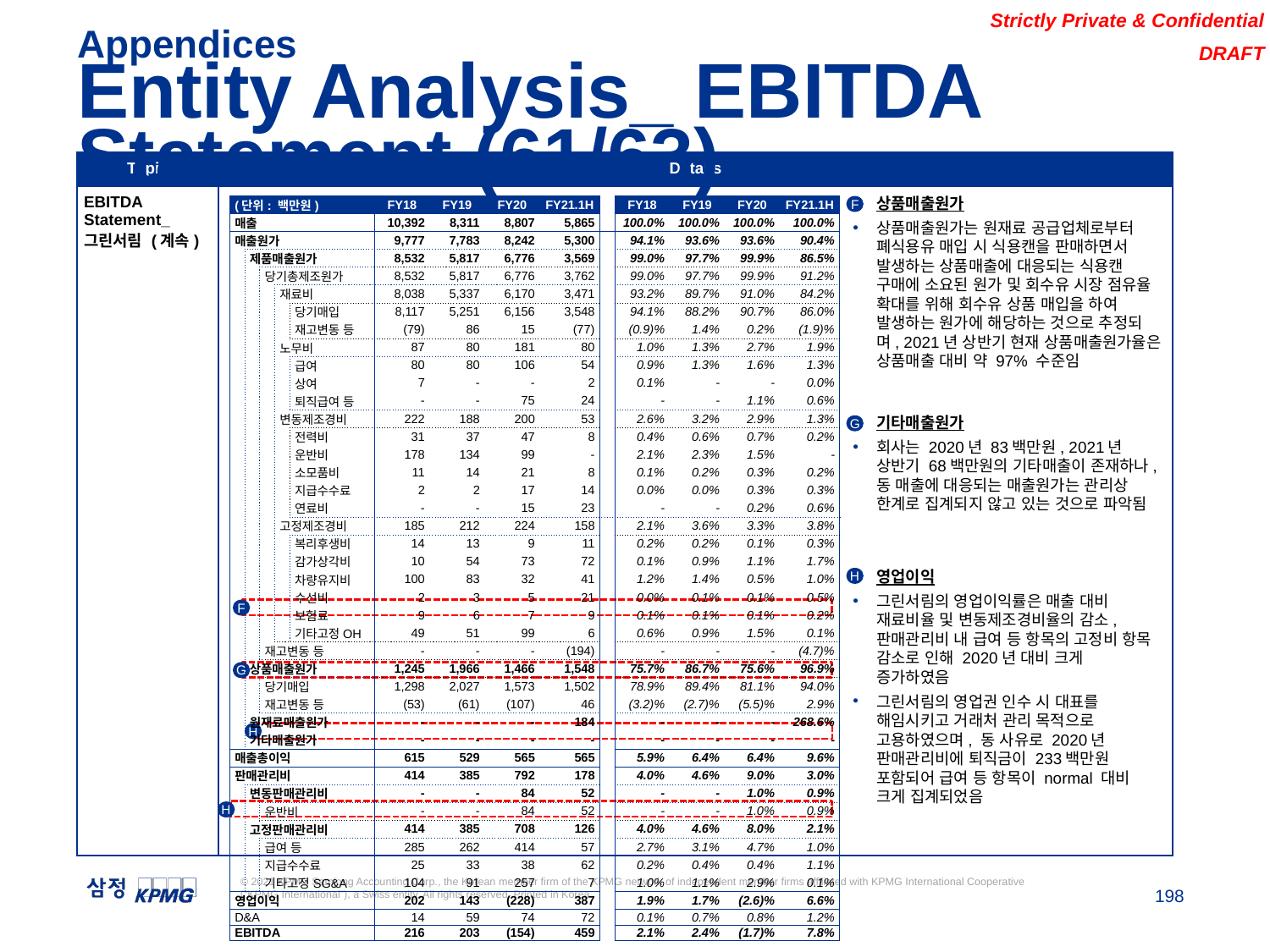

Appendices
Entity Analysis_ EBITDA Statement (61/63)
| Topic | Details |
| --- | --- |
| EBITDA Statement\_ 그린서림 (계속) |  |
상품매출원가
상품매출원가는 원재료 공급업체로부터 폐식용유 매입 시 식용캔을 판매하면서 발생하는 상품매출에 대응되는 식용캔  구매에 소요된 원가 및 회수유 시장 점유율 확대를 위해 회수유 상품 매입을 하여 발생하는 원가에 해당하는 것으로 추정되며, 2021년 상반기 현재 상품매출원가율은 상품매출 대비 약 97% 수준임
| (단위: 백만원) |  |  |  |  | FY18 | FY19 | FY20 | FY21.1H |  | FY18 | FY19 | FY20 | FY21.1H |
| --- | --- | --- | --- | --- | --- | --- | --- | --- | --- | --- | --- | --- | --- |
| 매출 |  |  |  |  | 10,392 | 8,311 | 8,807 | 5,865 |  | 100.0% | 100.0% | 100.0% | 100.0% |
| 매출원가 |  |  |  |  | 9,777 | 7,783 | 8,242 | 5,300 |  | 94.1% | 93.6% | 93.6% | 90.4% |
|  | 제품매출원가 |  |  |  | 8,532 | 5,817 | 6,776 | 3,569 |  | 99.0% | 97.7% | 99.9% | 86.5% |
|  |  | 당기총제조원가 |  |  | 8,532 | 5,817 | 6,776 | 3,762 |  | 99.0% | 97.7% | 99.9% | 91.2% |
|  |  |  | 재료비 |  | 8,038 | 5,337 | 6,170 | 3,471 |  | 93.2% | 89.7% | 91.0% | 84.2% |
|  |  |  |  | 당기매입 | 8,117 | 5,251 | 6,156 | 3,548 |  | 94.1% | 88.2% | 90.7% | 86.0% |
|  |  |  |  | 재고변동 등 | (79) | 86 | 15 | (77) |  | (0.9)% | 1.4% | 0.2% | (1.9)% |
|  |  |  | 노무비 |  | 87 | 80 | 181 | 80 |  | 1.0% | 1.3% | 2.7% | 1.9% |
|  |  |  |  | 급여 | 80 | 80 | 106 | 54 |  | 0.9% | 1.3% | 1.6% | 1.3% |
|  |  |  |  | 상여 | 7 | - | - | 2 |  | 0.1% | - | - | 0.0% |
|  |  |  |  | 퇴직급여 등 | - | - | 75 | 24 |  | - | - | 1.1% | 0.6% |
|  |  |  | 변동제조경비 |  | 222 | 188 | 200 | 53 |  | 2.6% | 3.2% | 2.9% | 1.3% |
|  |  |  |  | 전력비 | 31 | 37 | 47 | 8 |  | 0.4% | 0.6% | 0.7% | 0.2% |
|  |  |  |  | 운반비 | 178 | 134 | 99 | - |  | 2.1% | 2.3% | 1.5% | - |
|  |  |  |  | 소모품비 | 11 | 14 | 21 | 8 |  | 0.1% | 0.2% | 0.3% | 0.2% |
|  |  |  |  | 지급수수료 | 2 | 2 | 17 | 14 |  | 0.0% | 0.0% | 0.3% | 0.3% |
|  |  |  |  | 연료비 | - | - | 15 | 23 |  | - | - | 0.2% | 0.6% |
|  |  |  | 고정제조경비 |  | 185 | 212 | 224 | 158 |  | 2.1% | 3.6% | 3.3% | 3.8% |
|  |  |  |  | 복리후생비 | 14 | 13 | 9 | 11 |  | 0.2% | 0.2% | 0.1% | 0.3% |
|  |  |  |  | 감가상각비 | 10 | 54 | 73 | 72 |  | 0.1% | 0.9% | 1.1% | 1.7% |
|  |  |  |  | 차량유지비 | 100 | 83 | 32 | 41 |  | 1.2% | 1.4% | 0.5% | 1.0% |
|  |  |  |  | 수선비 | 2 | 3 | 5 | 21 |  | 0.0% | 0.1% | 0.1% | 0.5% |
|  |  |  |  | 보험료 | 9 | 6 | 7 | 9 |  | 0.1% | 0.1% | 0.1% | 0.2% |
|  |  |  |  | 기타고정OH | 49 | 51 | 99 | 6 |  | 0.6% | 0.9% | 1.5% | 0.1% |
|  |  | 재고변동 등 |  |  | - | - | - | (194) |  | - | - | - | (4.7)% |
|  | 상품매출원가 |  |  |  | 1,245 | 1,966 | 1,466 | 1,548 |  | 75.7% | 86.7% | 75.6% | 96.9% |
|  |  | 당기매입 |  |  | 1,298 | 2,027 | 1,573 | 1,502 |  | 78.9% | 89.4% | 81.1% | 94.0% |
|  |  | 재고변동 등 |  |  | (53) | (61) | (107) | 46 |  | (3.2)% | (2.7)% | (5.5)% | 2.9% |
|  | 원재료매출원가 |  |  |  | - | - | - | 184 |  | - | - | - | 268.6% |
|  | 기타매출원가 |  |  |  | - | - | - | - |  | - | - | - | - |
| 매출총이익 |  |  |  |  | 615 | 529 | 565 | 565 |  | 5.9% | 6.4% | 6.4% | 9.6% |
| 판매관리비 |  |  |  |  | 414 | 385 | 792 | 178 |  | 4.0% | 4.6% | 9.0% | 3.0% |
|  | 변동판매관리비 |  |  |  | - | - | 84 | 52 |  | - | - | 1.0% | 0.9% |
|  |  | 운반비 |  |  | - | - | 84 | 52 |  | - | - | 1.0% | 0.9% |
|  | 고정판매관리비 |  |  |  | 414 | 385 | 708 | 126 |  | 4.0% | 4.6% | 8.0% | 2.1% |
|  |  | 급여 등 |  |  | 285 | 262 | 414 | 57 |  | 2.7% | 3.1% | 4.7% | 1.0% |
|  |  | 지급수수료 |  |  | 25 | 33 | 38 | 62 |  | 0.2% | 0.4% | 0.4% | 1.1% |
|  |  | 기타고정SG&A |  |  | 104 | 91 | 257 | 7 |  | 1.0% | 1.1% | 2.9% | 0.1% |
| 영업이익 |  |  |  |  | 202 | 143 | (228) | 387 |  | 1.9% | 1.7% | (2.6)% | 6.6% |
| D&A |  |  |  |  | 14 | 59 | 74 | 72 |  | 0.1% | 0.7% | 0.8% | 1.2% |
| EBITDA |  |  |  |  | 216 | 203 | (154) | 459 |  | 2.1% | 2.4% | (1.7)% | 7.8% |
F
기타매출원가
회사는 2020년 83백만원, 2021년 상반기 68백만원의 기타매출이 존재하나, 동 매출에 대응되는 매출원가는 관리상 한계로 집계되지 않고 있는 것으로 파악됨
G
영업이익
그린서림의 영업이익률은 매출 대비 재료비율 및 변동제조경비율의 감소, 판매관리비 내 급여 등 항목의 고정비 항목 감소로 인해 2020년 대비 크게 증가하였음
그린서림의 영업권 인수 시 대표를 해임시키고 거래처 관리 목적으로 고용하였으며, 동 사유로 2020년 판매관리비에 퇴직금이 233백만원 포함되어 급여 등 항목이 normal 대비 크게 집계되었음

H
F

G

H

H